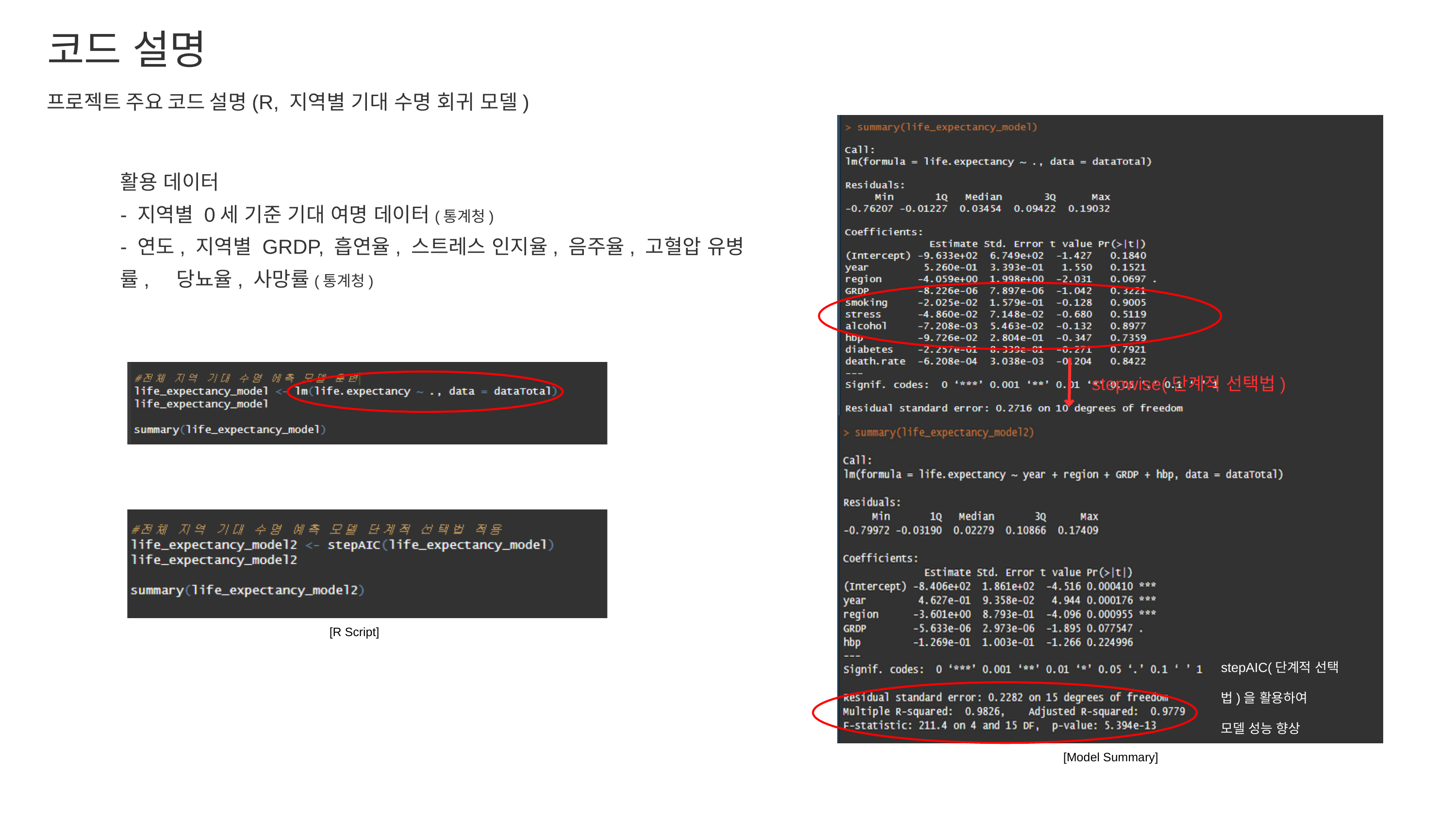

코드 설명
프로젝트 주요 코드 설명(R, 지역별 기대 수명 회귀 모델)

활용 데이터
- 지역별 0세 기준 기대 여명 데이터(통계청)
- 연도, 지역별 GRDP, 흡연율, 스트레스 인지율, 음주율, 고혈압 유병률,    당뇨율, 사망률(통계청)

stepwise(단계적 선택법)

[R Script]
stepAIC(단계적 선택법)을 활용하여
모델 성능 향상

[Model Summary]